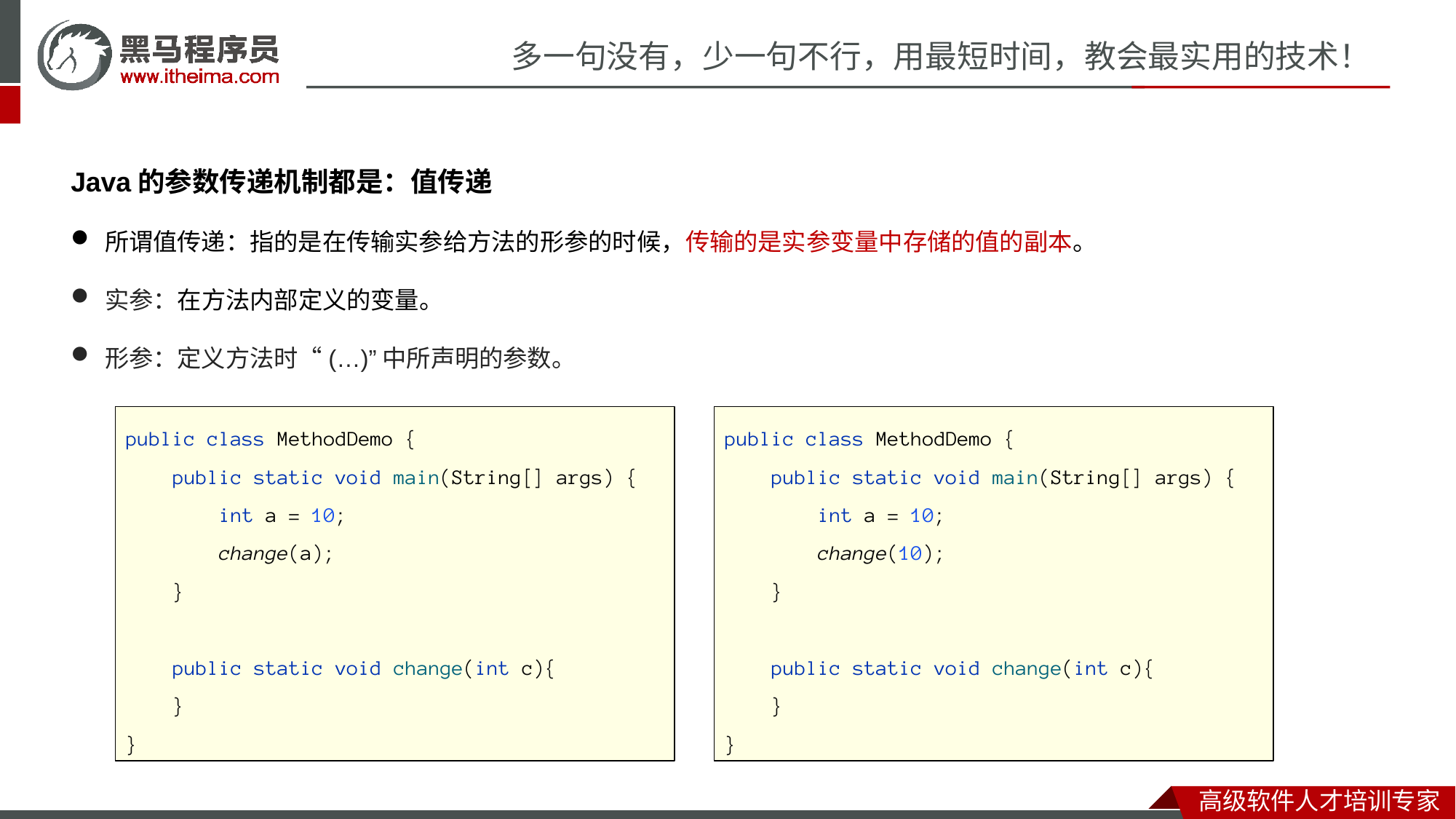

Java的参数传递机制都是：值传递
所谓值传递：指的是在传输实参给方法的形参的时候，传输的是实参变量中存储的值的副本。
实参：在方法内部定义的变量。
形参：定义方法时“(…)”中所声明的参数。
public class MethodDemo {
    public static void main(String[] args) {
        int a = 10;
        change(10);
    }
    public static void change(int c){
    }
}
public class MethodDemo {
    public static void main(String[] args) {
        int a = 10;
        change(a);
    }
    public static void change(int c){
    }
}